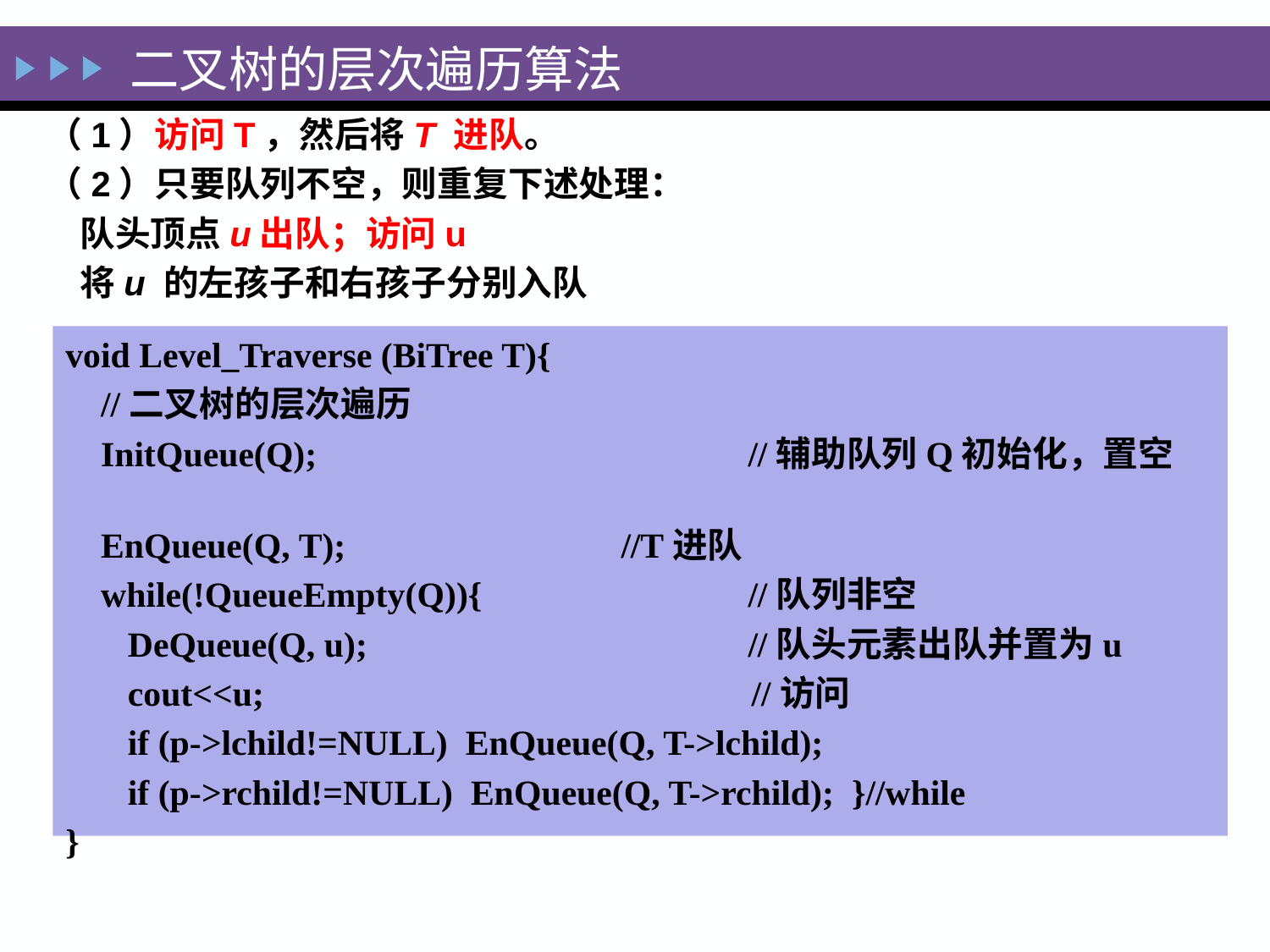

# 二叉树的层次遍历算法
（1）访问T，然后将T 进队。
（2）只要队列不空，则重复下述处理：
   队头顶点u出队；访问u
   将u 的左孩子和右孩子分别入队
void Level_Traverse (BiTree T){
    //二叉树的层次遍历
    InitQueue(Q);              			//辅助队列Q初始化，置空
    EnQueue(Q, T);            		//T进队
    while(!QueueEmpty(Q)){   		//队列非空
       DeQueue(Q, u);        			//队头元素出队并置为u
       cout<<u;		                             //访问
       if (p->lchild!=NULL)  EnQueue(Q, T->lchild);
       if (p->rchild!=NULL)  EnQueue(Q, T->rchild);  }//while
}